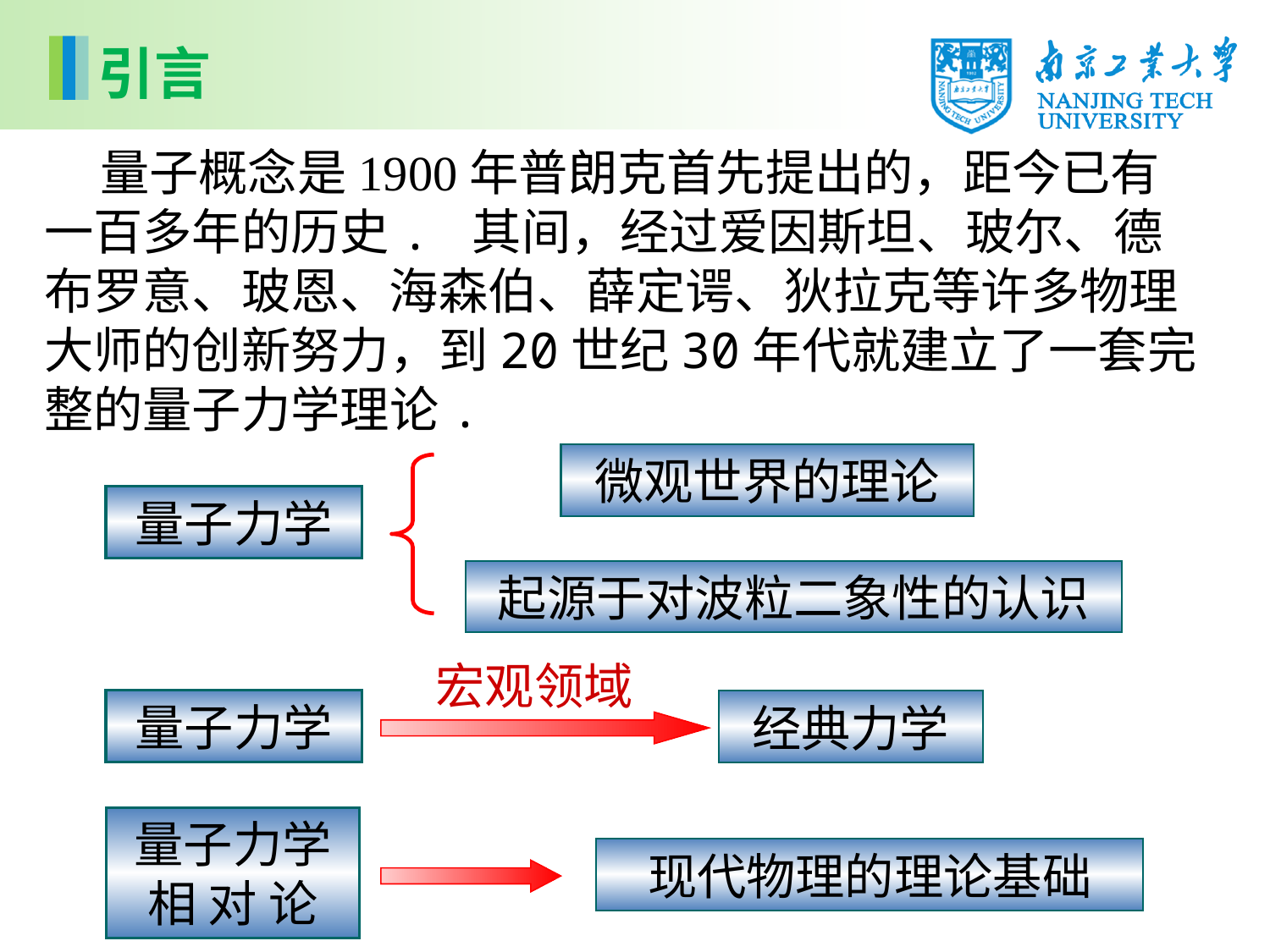

引言
    量子概念是1900年普朗克首先提出的，距今已有一百多年的历史. 其间，经过爱因斯坦、玻尔、德布罗意、玻恩、海森伯、薛定谔、狄拉克等许多物理大师的创新努力，到20世纪30年代就建立了一套完整的量子力学理论.
微观世界的理论

起源于对波粒二象性的认识
量子力学
宏观领域

量子力学
经典力学
量子力学相 对 论
现代物理的理论基础